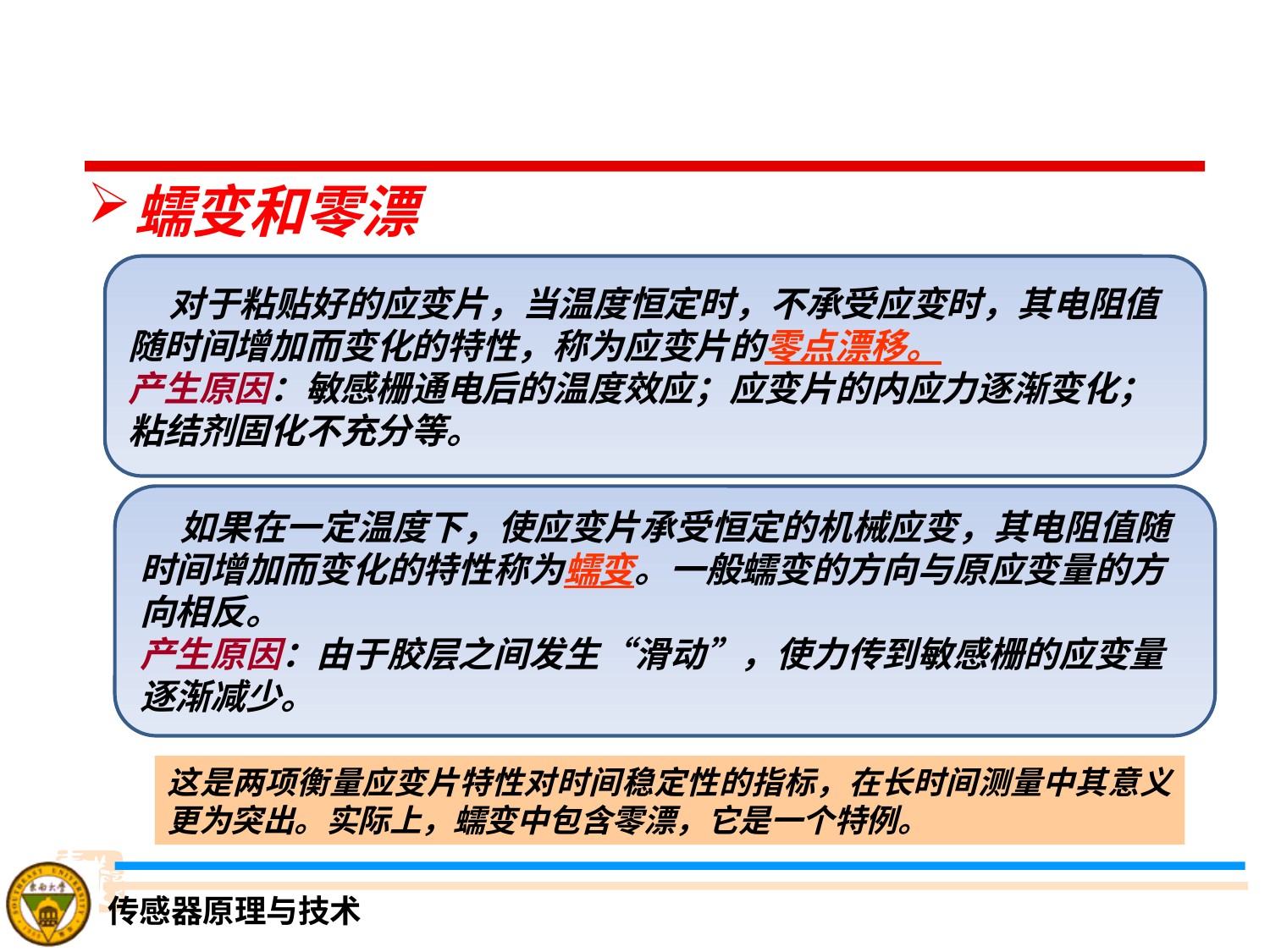

蠕变和零漂
    对于粘贴好的应变片，当温度恒定时，不承受应变时，其电阻值随时间增加而变化的特性，称为应变片的零点漂移。
产生原因：敏感栅通电后的温度效应；应变片的内应力逐渐变化；粘结剂固化不充分等。
    如果在一定温度下，使应变片承受恒定的机械应变，其电阻值随时间增加而变化的特性称为蠕变。一般蠕变的方向与原应变量的方向相反。
产生原因：由于胶层之间发生“滑动”，使力传到敏感栅的应变量逐渐减少。
这是两项衡量应变片特性对时间稳定性的指标，在长时间测量中其意义更为突出。实际上，蠕变中包含零漂，它是一个特例。